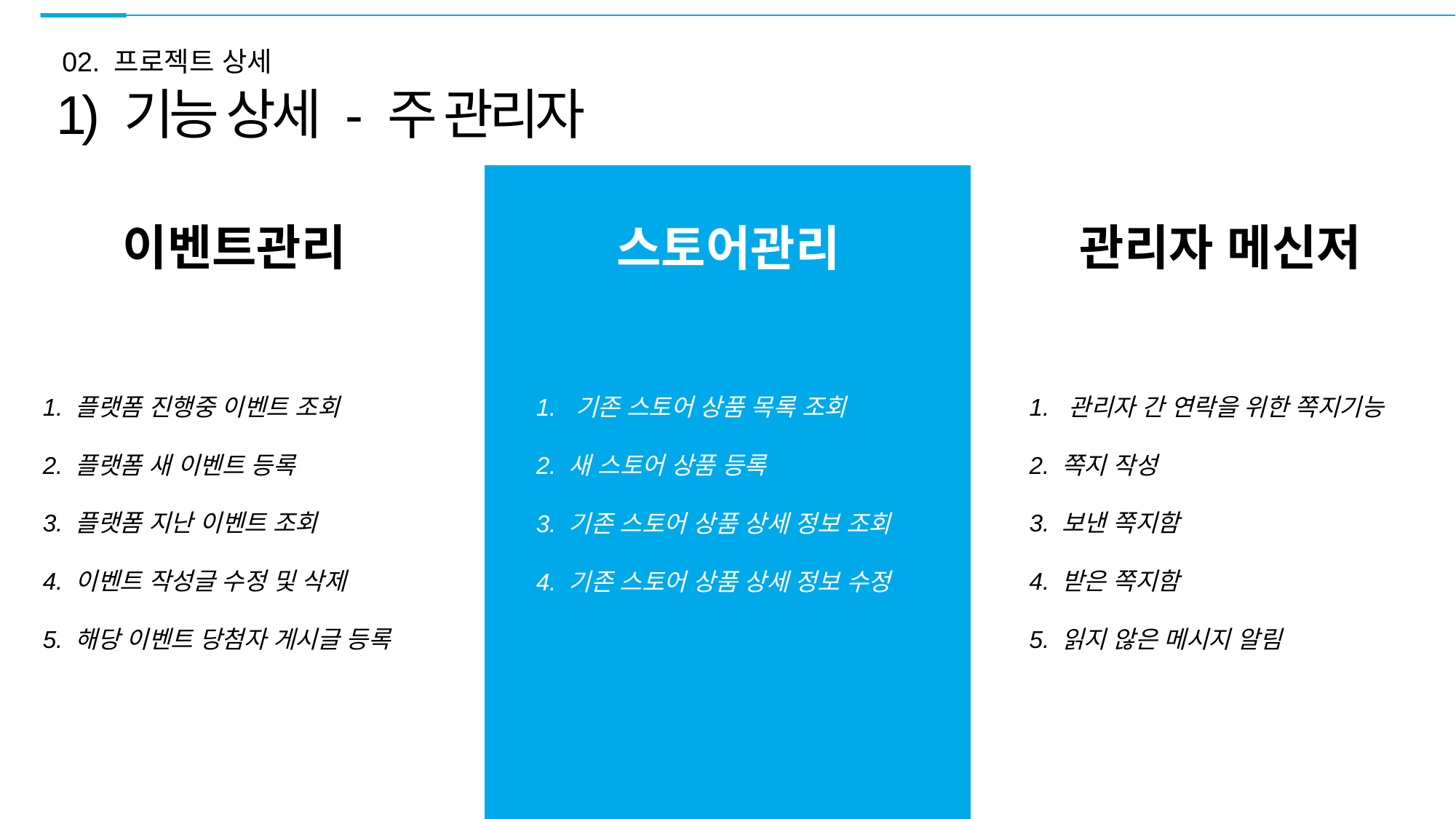

02. 프로젝트 상세
1) 기능 상세 - 주 관리자

이벤트관리
스토어관리
관리자 메신저
1.  관리자 간 연락을 위한 쪽지기능

2. 쪽지 작성

3. 보낸 쪽지함

4. 받은 쪽지함

5. 읽지 않은 메시지 알림
1.  기존 스토어 상품 목록 조회

2. 새 스토어 상품 등록

3. 기존 스토어 상품 상세 정보 조회

4. 기존 스토어 상품 상세 정보 수정
1. 플랫폼 진행중 이벤트 조회

2. 플랫폼 새 이벤트 등록

3. 플랫폼 지난 이벤트 조회

4. 이벤트 작성글 수정 및 삭제

5. 해당 이벤트 당첨자 게시글 등록